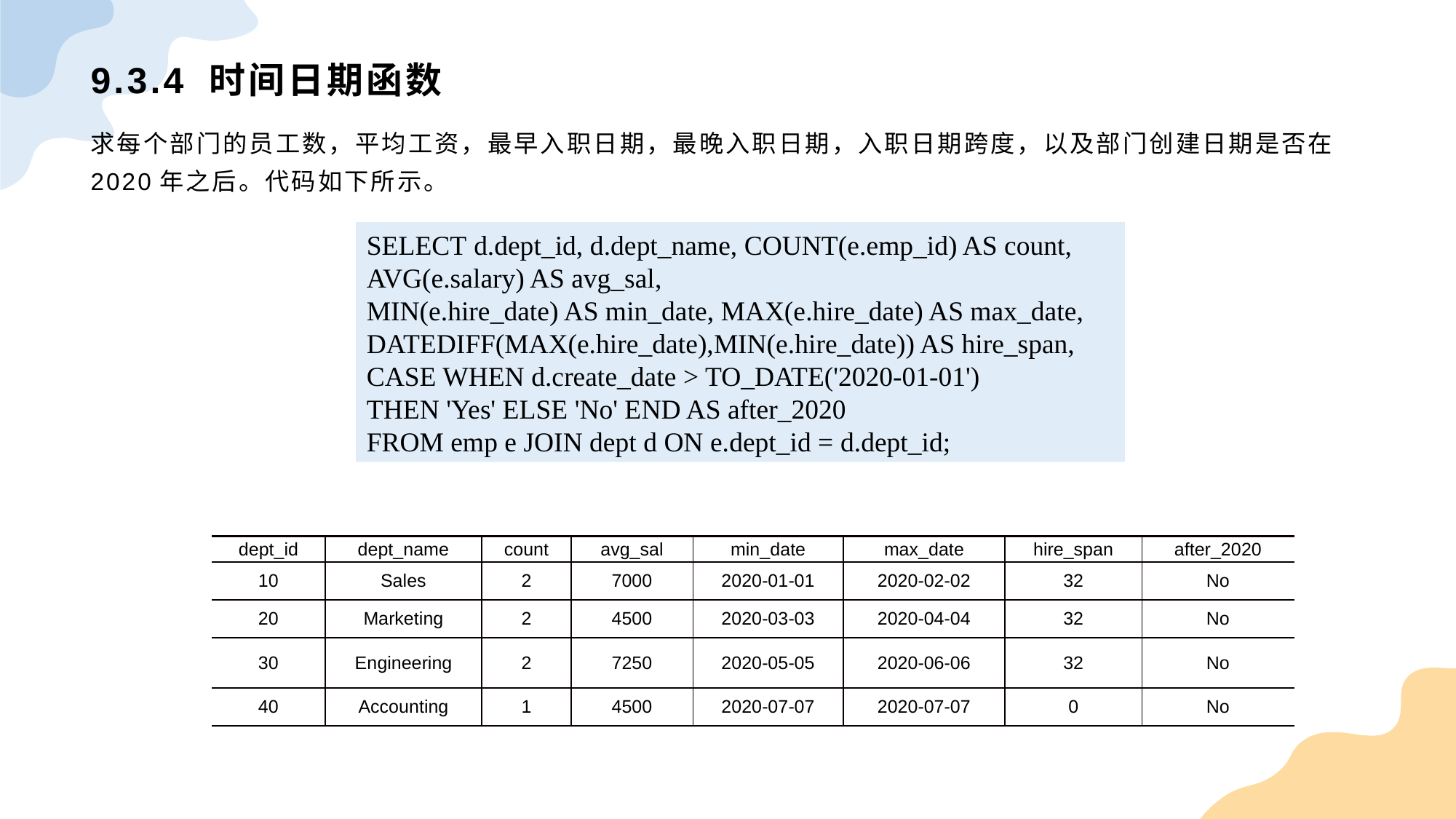

# 9.3.4 时间日期函数
求每个部门的员工数，平均工资，最早入职日期，最晚入职日期，入职日期跨度，以及部门创建日期是否在2020年之后。代码如下所示。
SELECT d.dept_id, d.dept_name, COUNT(e.emp_id) AS count, AVG(e.salary) AS avg_sal,MIN(e.hire_date) AS min_date, MAX(e.hire_date) AS max_date,DATEDIFF(MAX(e.hire_date),MIN(e.hire_date)) AS hire_span,CASE WHEN d.create_date > TO_DATE('2020-01-01') THEN 'Yes' ELSE 'No' END AS after_2020FROM emp e JOIN dept d ON e.dept_id = d.dept_id;
| dept\_id | dept\_name | count | avg\_sal | min\_date | max\_date | hire\_span | after\_2020 |
| --- | --- | --- | --- | --- | --- | --- | --- |
| 10 | Sales | 2 | 7000 | 2020-01-01 | 2020-02-02 | 32 | No |
| 20 | Marketing | 2 | 4500 | 2020-03-03 | 2020-04-04 | 32 | No |
| 30 | Engineering | 2 | 7250 | 2020-05-05 | 2020-06-06 | 32 | No |
| 40 | Accounting | 1 | 4500 | 2020-07-07 | 2020-07-07 | 0 | No |